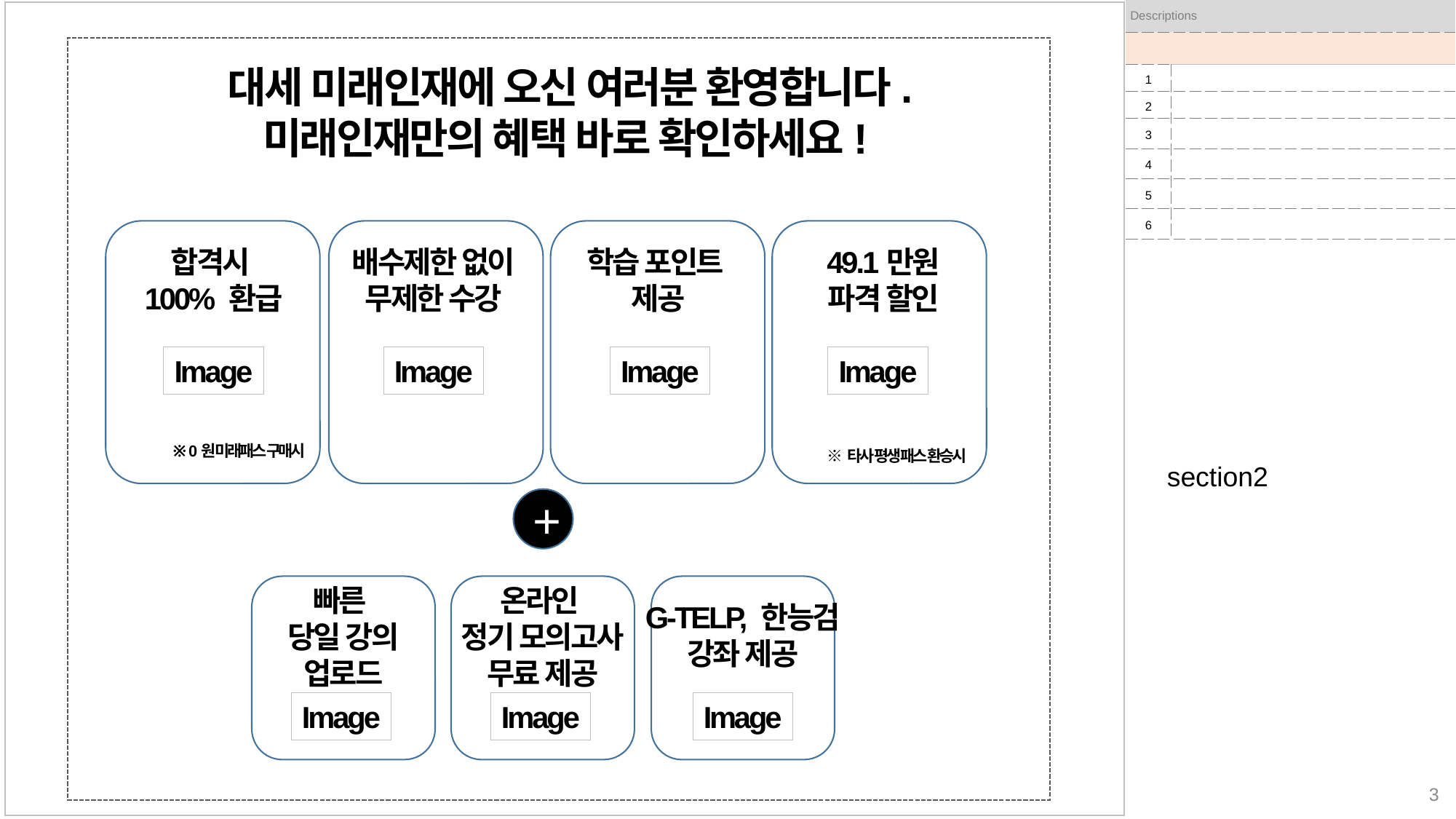

| Descriptions |  |
| --- | --- |
|  |  |
| 1 |  |
| 2 |  |
| 3 |  |
| 4 |  |
| 5 |  |
| 6 |  |

대세 미래인재에 오신 여러분 환영합니다.
미래인재만의 혜택 바로 확인하세요!

합격시
100% 환급
배수제한 없이
무제한 수강
학습 포인트
제공
49.1만원
파격 할인
Image
Image
Image
Image
※ 0원 미래패스 구매시
※ 타사 평생 패스 환승시
section2
+
빠른
당일 강의
업로드
온라인
정기 모의고사
무료 제공

G-TELP, 한능검
강좌 제공
Image
Image
Image
3